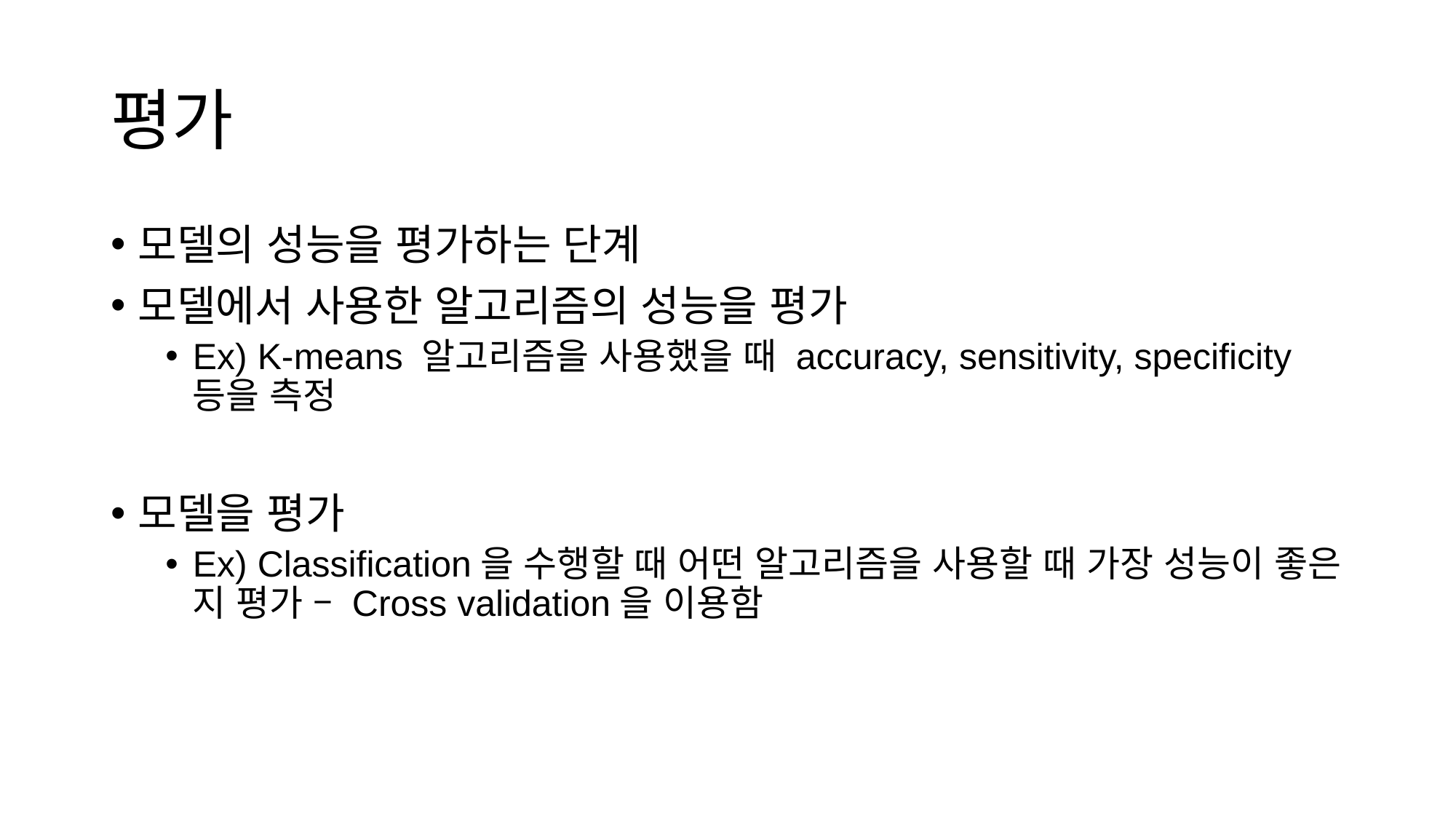

# 평가
모델의 성능을 평가하는 단계
모델에서 사용한 알고리즘의 성능을 평가
Ex) K-means 알고리즘을 사용했을 때 accuracy, sensitivity, specificity등을 측정

모델을 평가
Ex) Classification을 수행할 때 어떤 알고리즘을 사용할 때 가장 성능이 좋은 지 평가 – Cross validation을 이용함